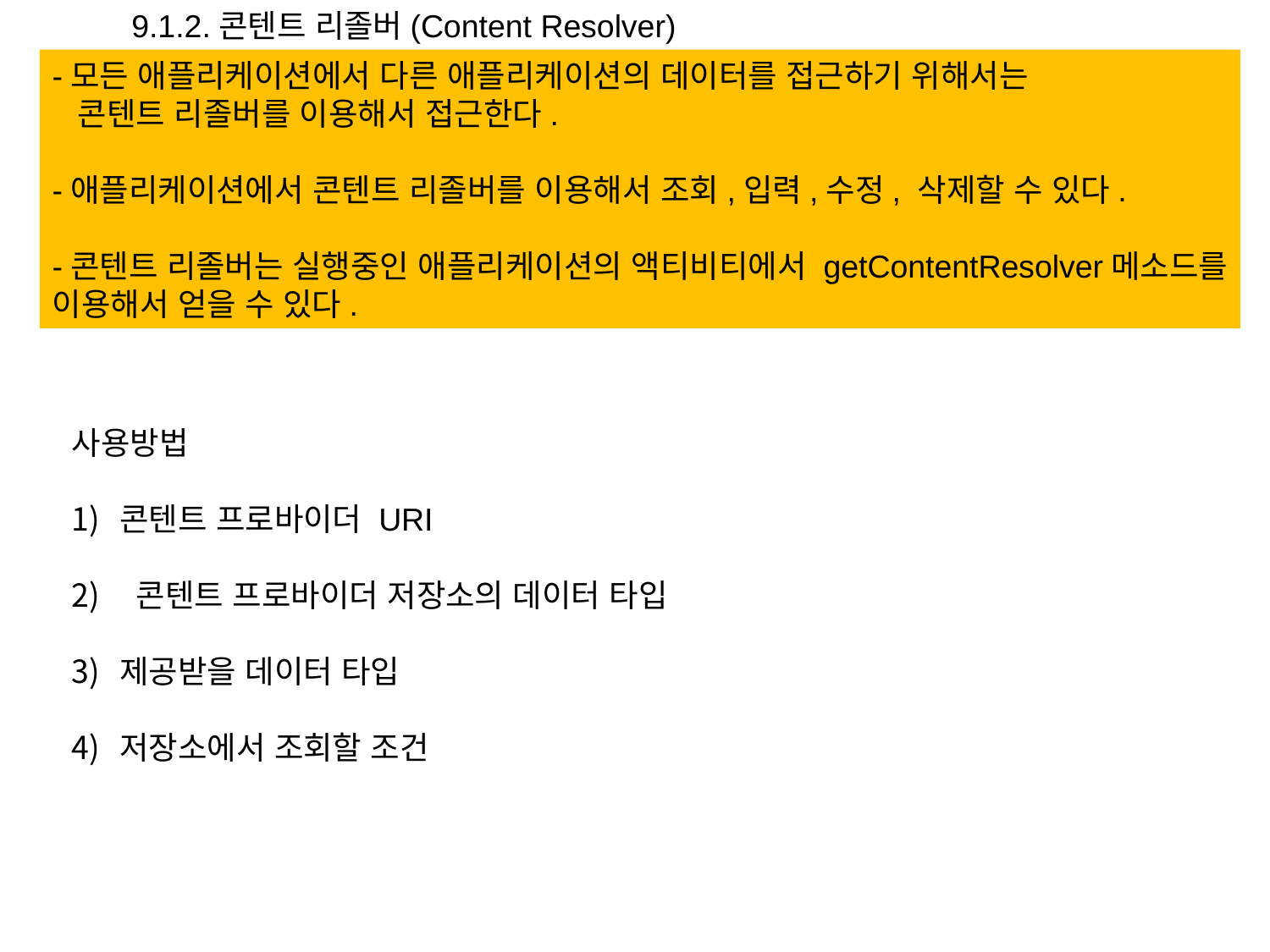

9.1.2.콘텐트 리졸버(Content Resolver)
-모든 애플리케이션에서 다른 애플리케이션의 데이터를 접근하기 위해서는
  콘텐트 리졸버를 이용해서 접근한다.

-애플리케이션에서 콘텐트 리졸버를 이용해서 조회,입력,수정, 삭제할 수 있다.

-콘텐트 리졸버는 실행중인 애플리케이션의 액티비티에서 getContentResolver메소드를 이용해서 얻을 수 있다.
사용방법

콘텐트 프로바이더 URI

 콘텐트 프로바이더 저장소의 데이터 타입

제공받을 데이터 타입

저장소에서 조회할 조건